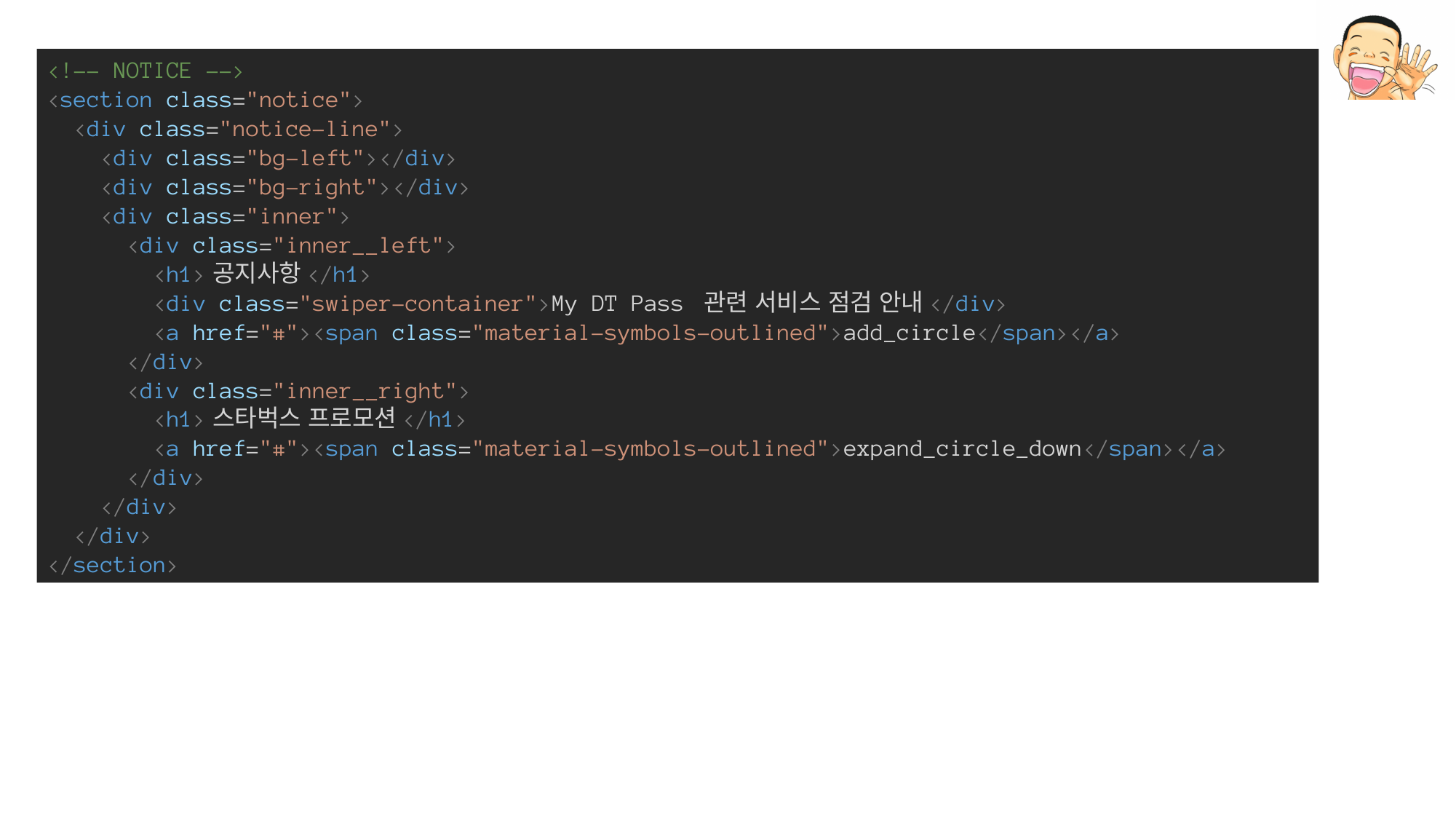

<!-- NOTICE -->
<section class="notice">
  <div class="notice-line">
    <div class="bg-left"></div>
    <div class="bg-right"></div>
    <div class="inner">
      <div class="inner__left">
        <h1>공지사항</h1>
        <div class="swiper-container">My DT Pass 관련 서비스 점검 안내</div>
        <a href="#"><span class="material-symbols-outlined">add_circle</span></a>
      </div>
      <div class="inner__right">
        <h1>스타벅스 프로모션</h1>
        <a href="#"><span class="material-symbols-outlined">expand_circle_down</span></a>
      </div>
    </div>
  </div>
</section>